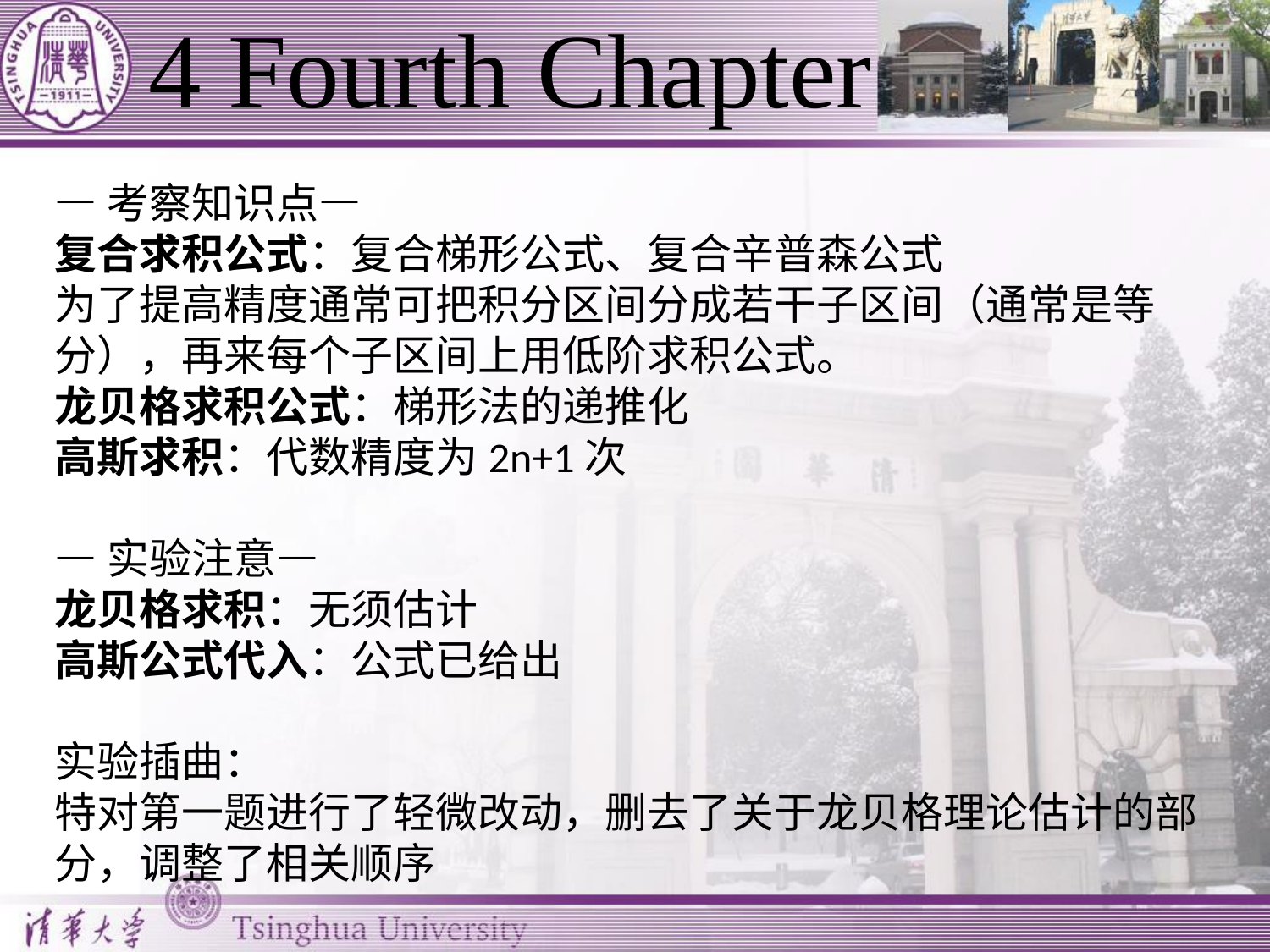

# 4 Fourth Chapter
—考察知识点—
复合求积公式：复合梯形公式、复合辛普森公式
为了提高精度通常可把积分区间分成若干子区间（通常是等分），再来每个子区间上用低阶求积公式。
龙贝格求积公式：梯形法的递推化
高斯求积：代数精度为2n+1次

—实验注意—
龙贝格求积：无须估计
高斯公式代入：公式已给出

实验插曲：
特对第一题进行了轻微改动，删去了关于龙贝格理论估计的部分，调整了相关顺序